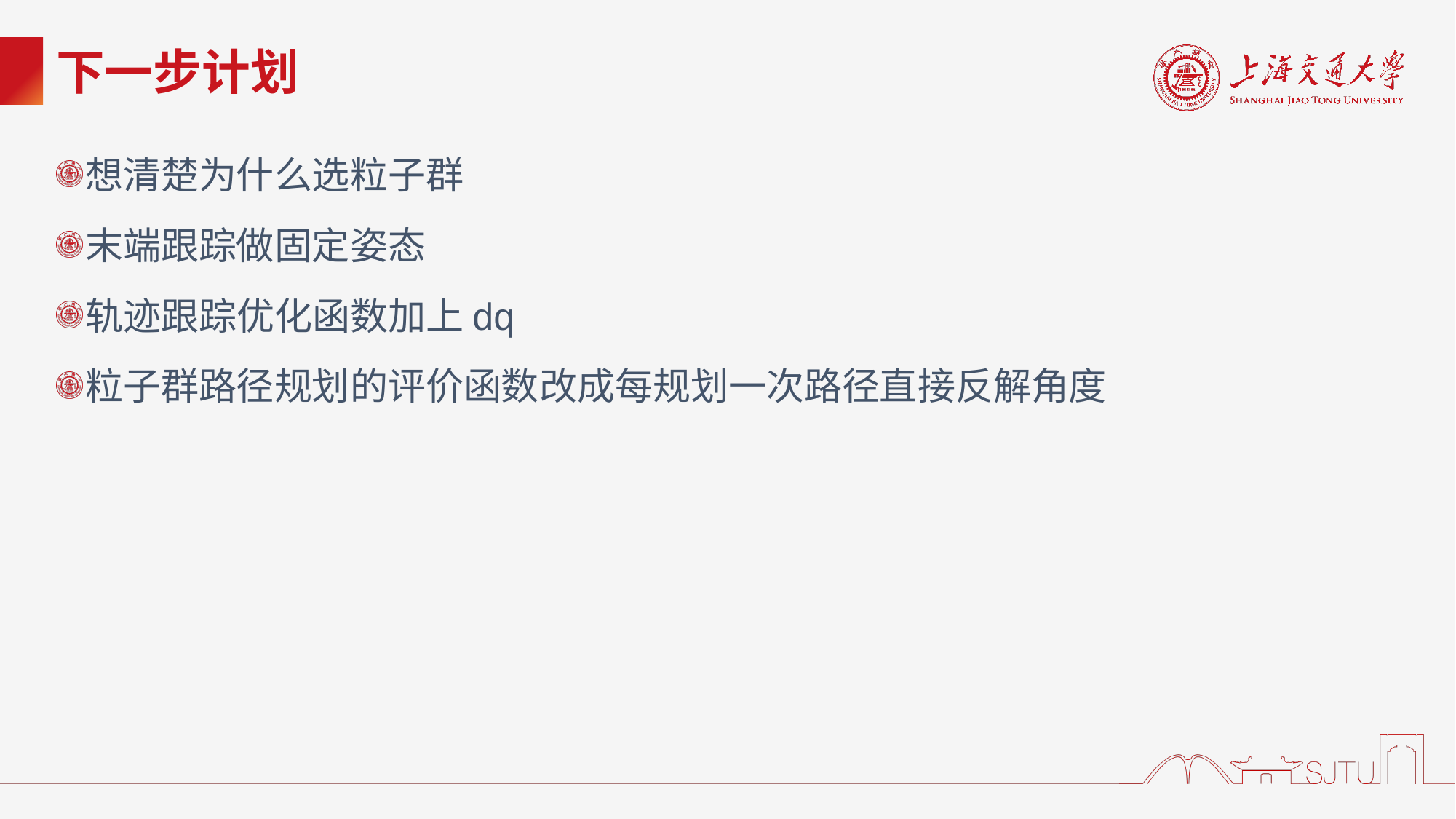

# 下一步计划
想清楚为什么选粒子群
末端跟踪做固定姿态
轨迹跟踪优化函数加上dq
粒子群路径规划的评价函数改成每规划一次路径直接反解角度